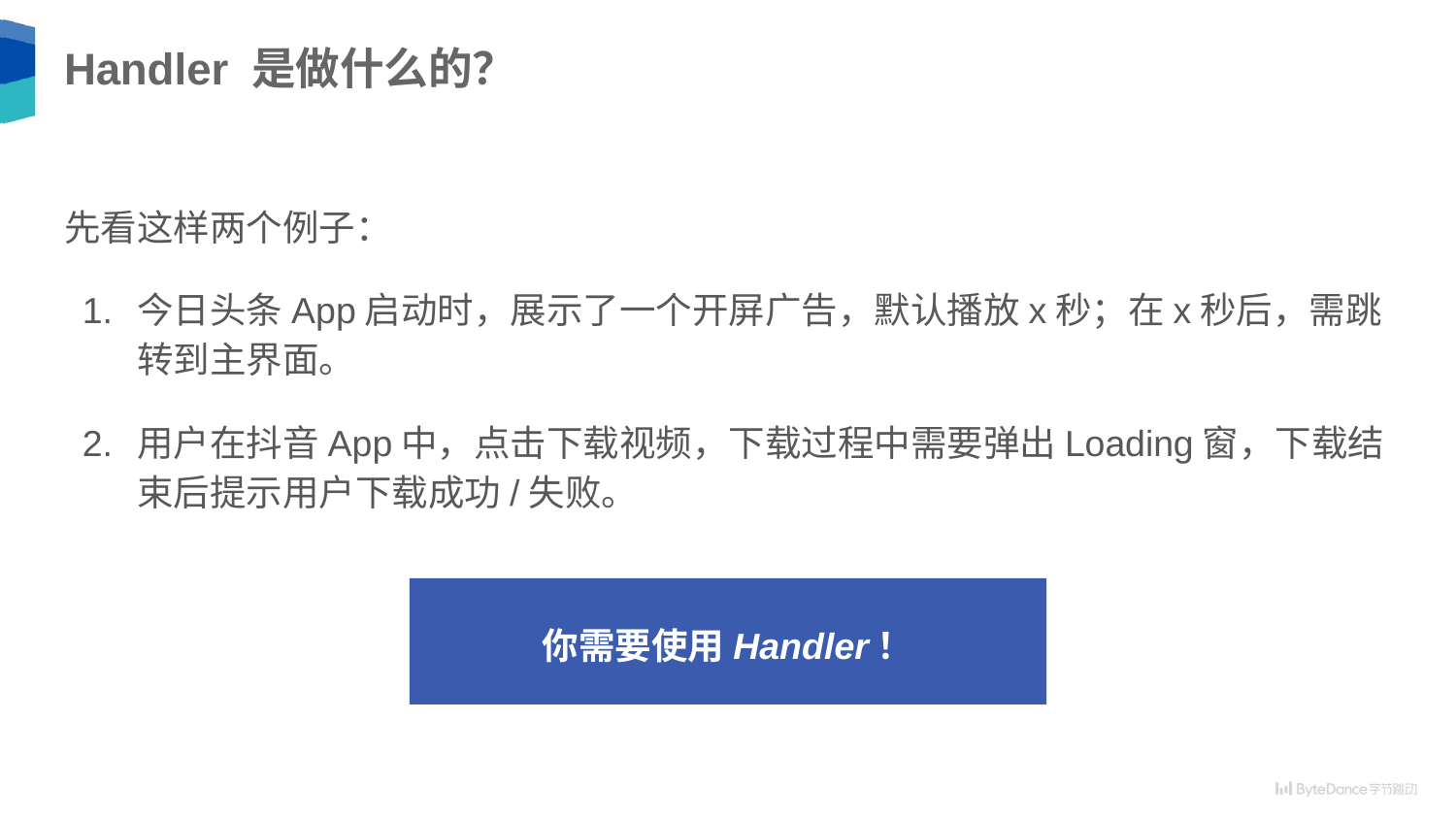

# Handler 是做什么的？
先看这样两个例子：
今日头条App启动时，展示了一个开屏广告，默认播放x秒；在x秒后，需跳转到主界面。
用户在抖音App中，点击下载视频，下载过程中需要弹出Loading窗，下载结束后提示用户下载成功/失败。
你需要使用Handler！